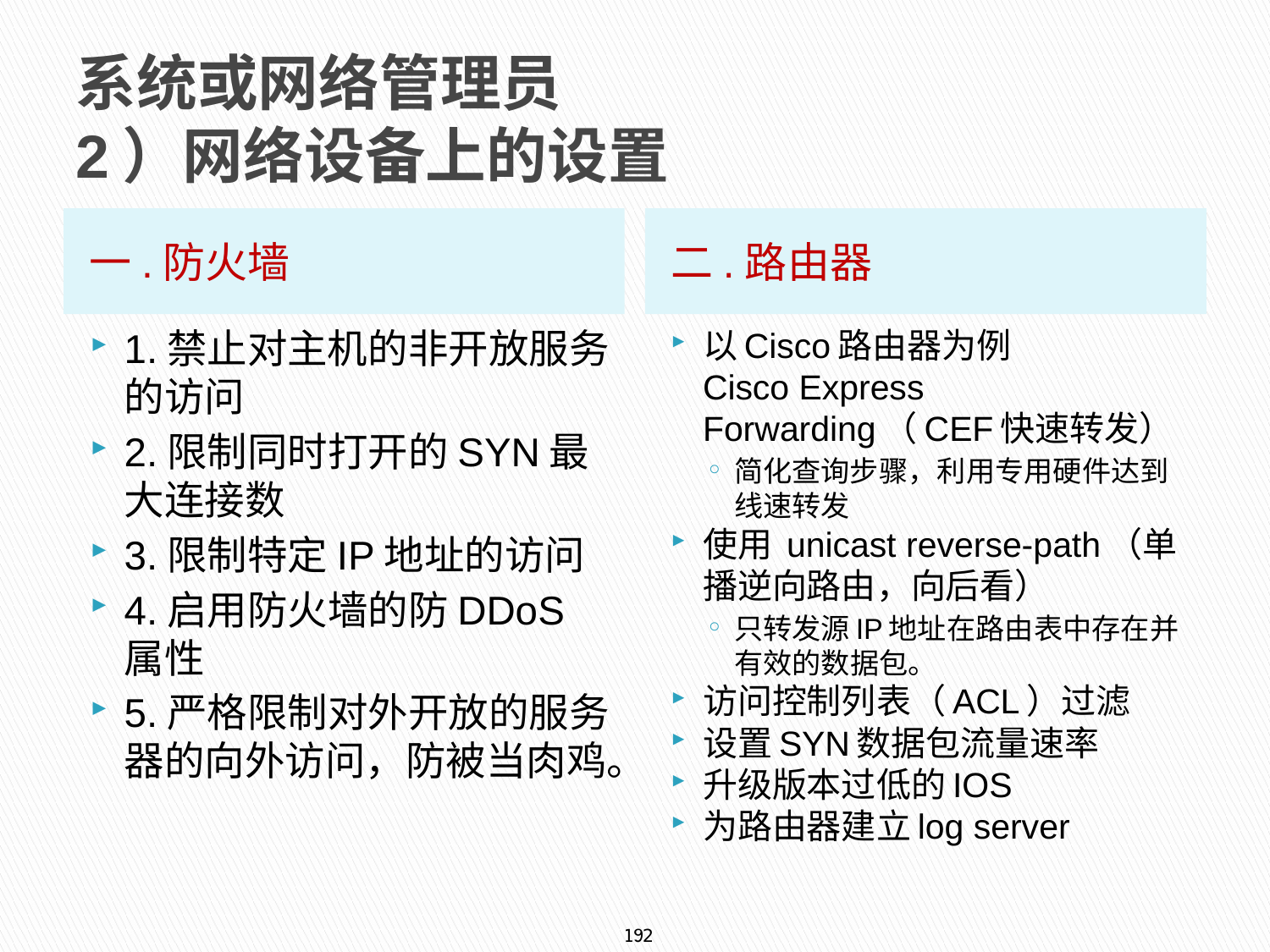

# 系统或网络管理员 2）网络设备上的设置
一.防火墙
二.路由器
1.禁止对主机的非开放服务的访问
2.限制同时打开的SYN最大连接数
3.限制特定IP地址的访问
4.启用防火墙的防DDoS属性
5.严格限制对外开放的服务器的向外访问，防被当肉鸡。

以Cisco路由器为例 
Cisco Express Forwarding（CEF快速转发）
简化查询步骤，利用专用硬件达到线速转发
使用 unicast reverse-path（单播逆向路由，向后看）
只转发源IP地址在路由表中存在并有效的数据包。
访问控制列表（ACL）过滤
设置SYN数据包流量速率
升级版本过低的IOS
为路由器建立log server

192